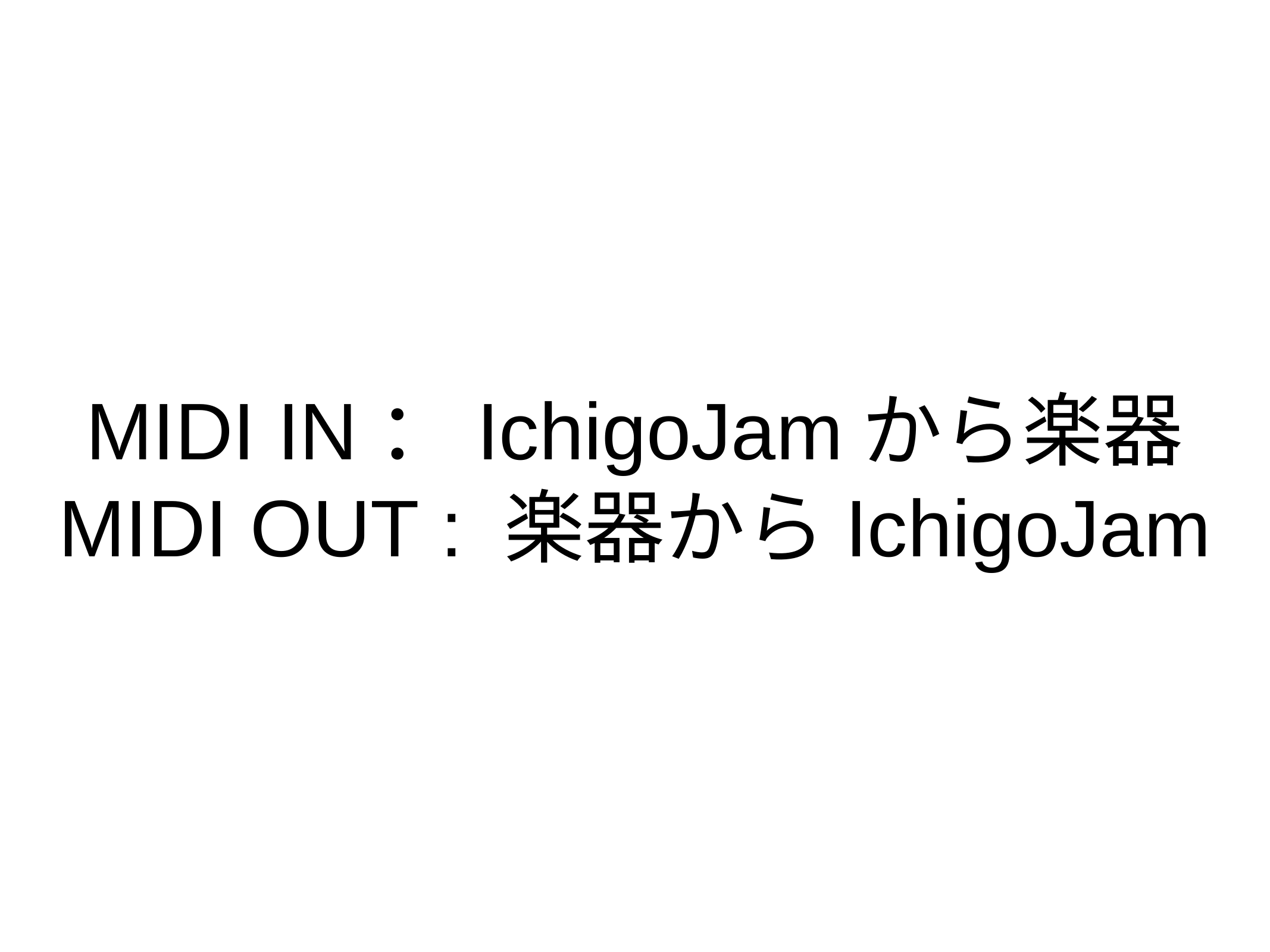

# MIDI IN：IchigoJamから楽器
MIDI OUT : 楽器からIchigoJam